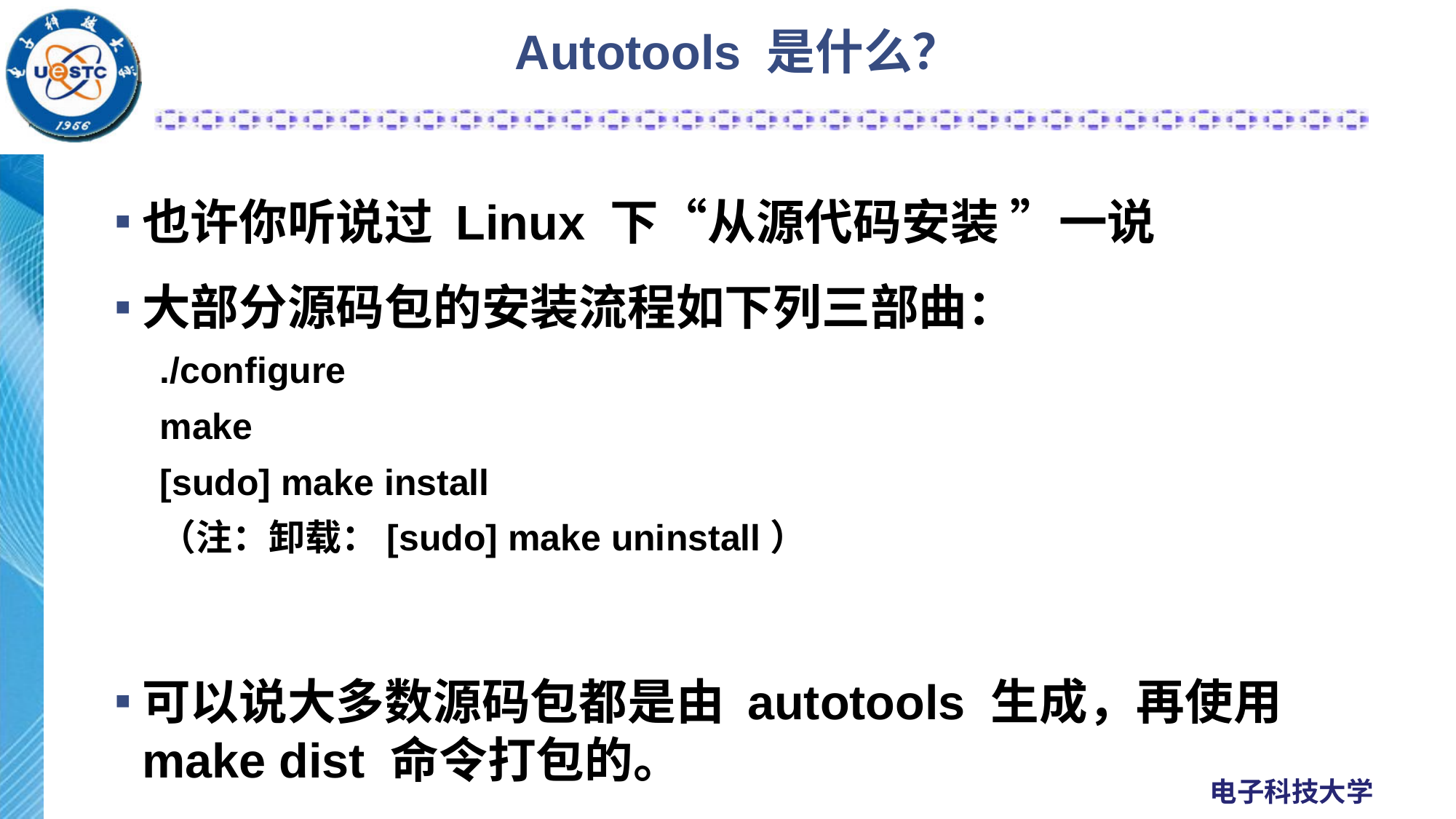

# Autotools 是什么？
也许你听说过 Linux 下“从源代码安装 ”一说
大部分源码包的安装流程如下列三部曲：
./configure
make
[sudo] make install
（注：卸载：[sudo] make uninstall）

可以说大多数源码包都是由 autotools 生成，再使用 make dist 命令打包的。